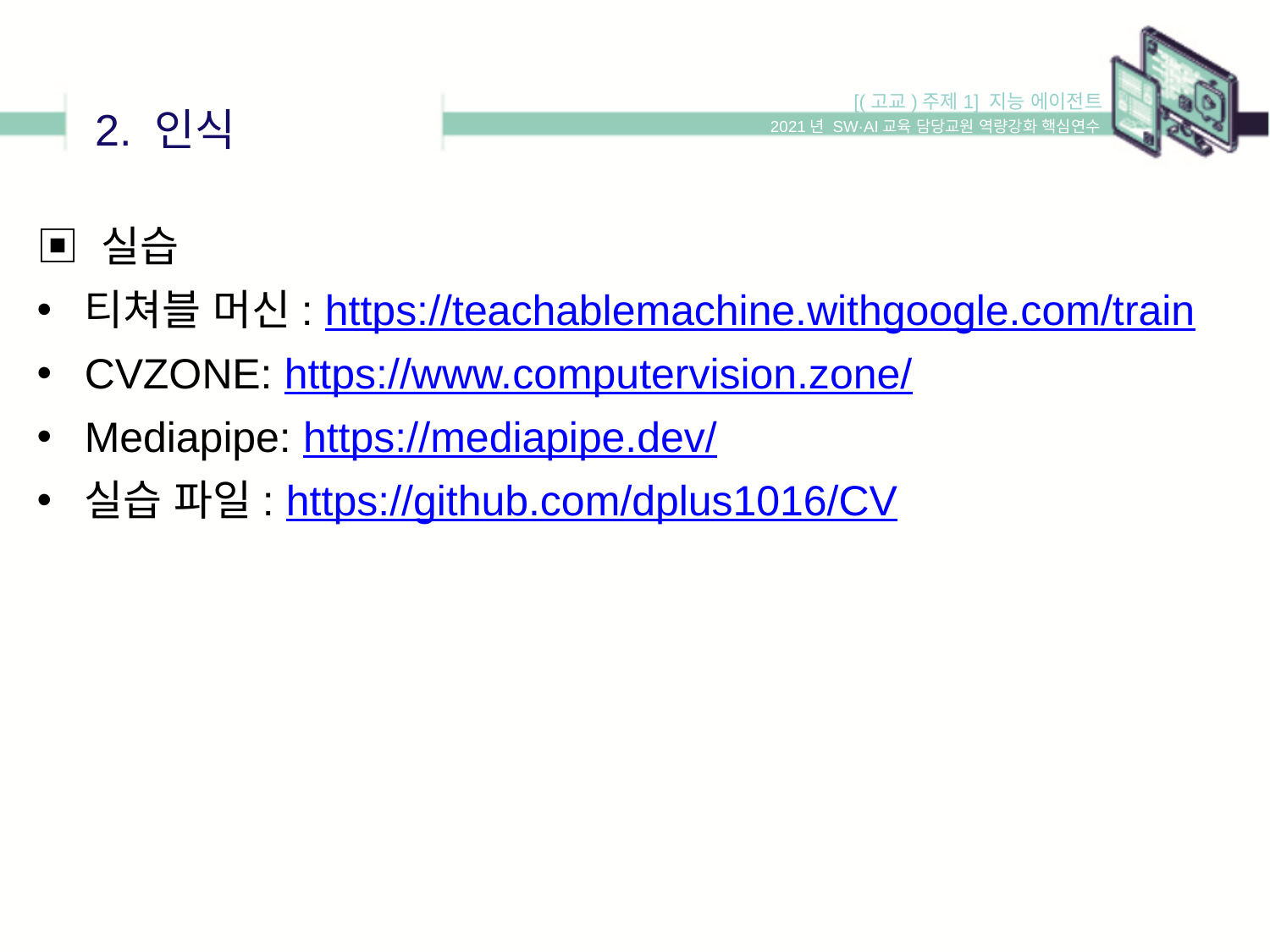

[(고교)주제1] 지능 에이전트
2. 인식
2021년 SW·AI교육 담당교원 역량강화 핵심연수
▣ 실습
티쳐블 머신: https://teachablemachine.withgoogle.com/train
CVZONE: https://www.computervision.zone/
Mediapipe: https://mediapipe.dev/
실습 파일: https://github.com/dplus1016/CV